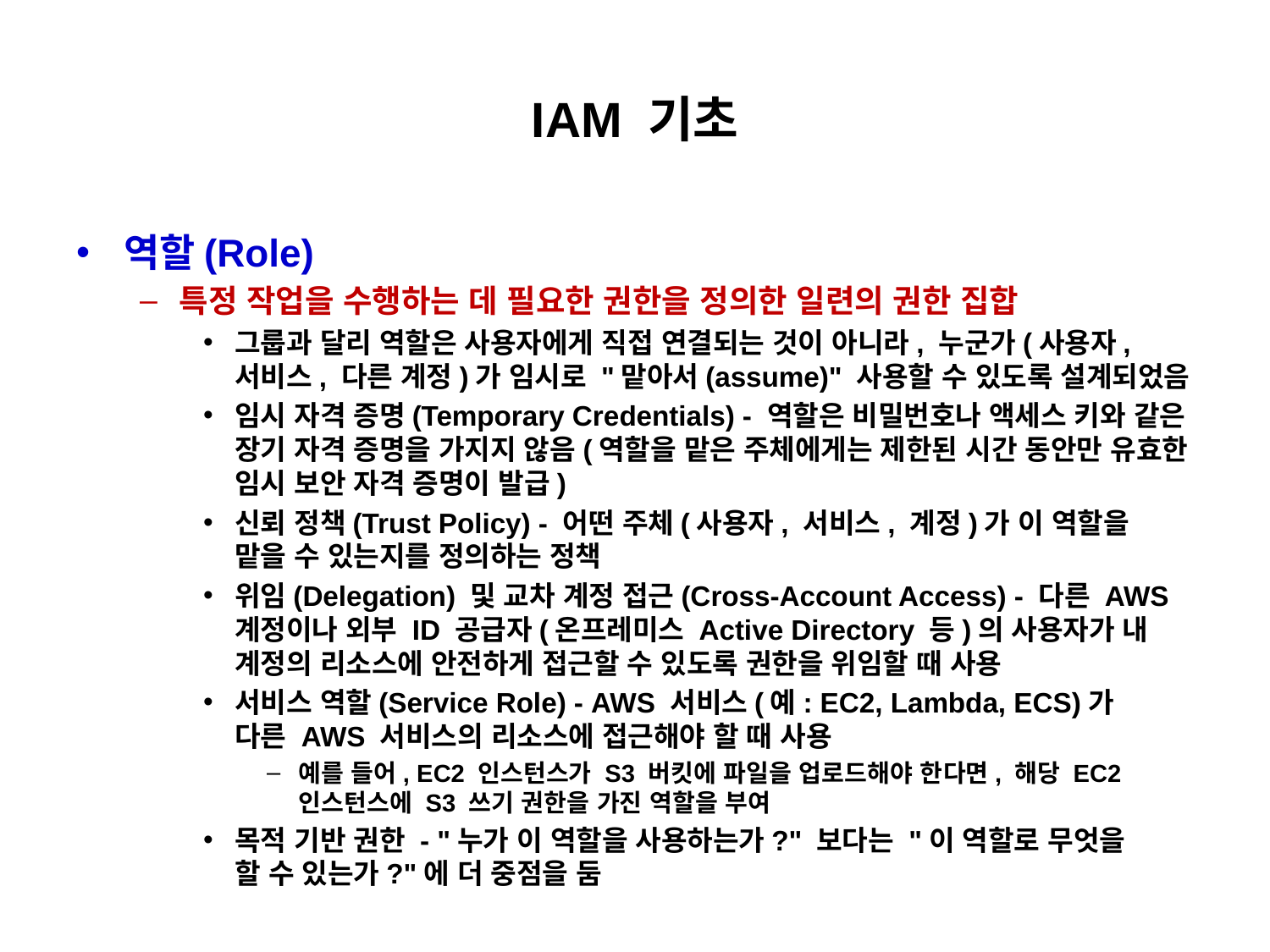

# IAM 기초
역할(Role)
특정 작업을 수행하는 데 필요한 권한을 정의한 일련의 권한 집합
그룹과 달리 역할은 사용자에게 직접 연결되는 것이 아니라, 누군가(사용자, 서비스, 다른 계정)가 임시로 "맡아서(assume)" 사용할 수 있도록 설계되었음
임시 자격 증명(Temporary Credentials) - 역할은 비밀번호나 액세스 키와 같은 장기 자격 증명을 가지지 않음(역할을 맡은 주체에게는 제한된 시간 동안만 유효한 임시 보안 자격 증명이 발급)
신뢰 정책(Trust Policy) - 어떤 주체(사용자, 서비스, 계정)가 이 역할을
맡을 수 있는지를 정의하는 정책
위임(Delegation) 및 교차 계정 접근(Cross-Account Access) - 다른 AWS
계정이나 외부 ID 공급자(온프레미스 Active Directory 등)의 사용자가 내
계정의 리소스에 안전하게 접근할 수 있도록 권한을 위임할 때 사용
서비스 역할(Service Role) - AWS 서비스(예: EC2, Lambda, ECS)가
다른 AWS 서비스의 리소스에 접근해야 할 때 사용
예를 들어, EC2 인스턴스가 S3 버킷에 파일을 업로드해야 한다면, 해당 EC2 인스턴스에 S3 쓰기 권한을 가진 역할을 부여
목적 기반 권한 - "누가 이 역할을 사용하는가?" 보다는 "이 역할로 무엇을
할 수 있는가?"에 더 중점을 둠